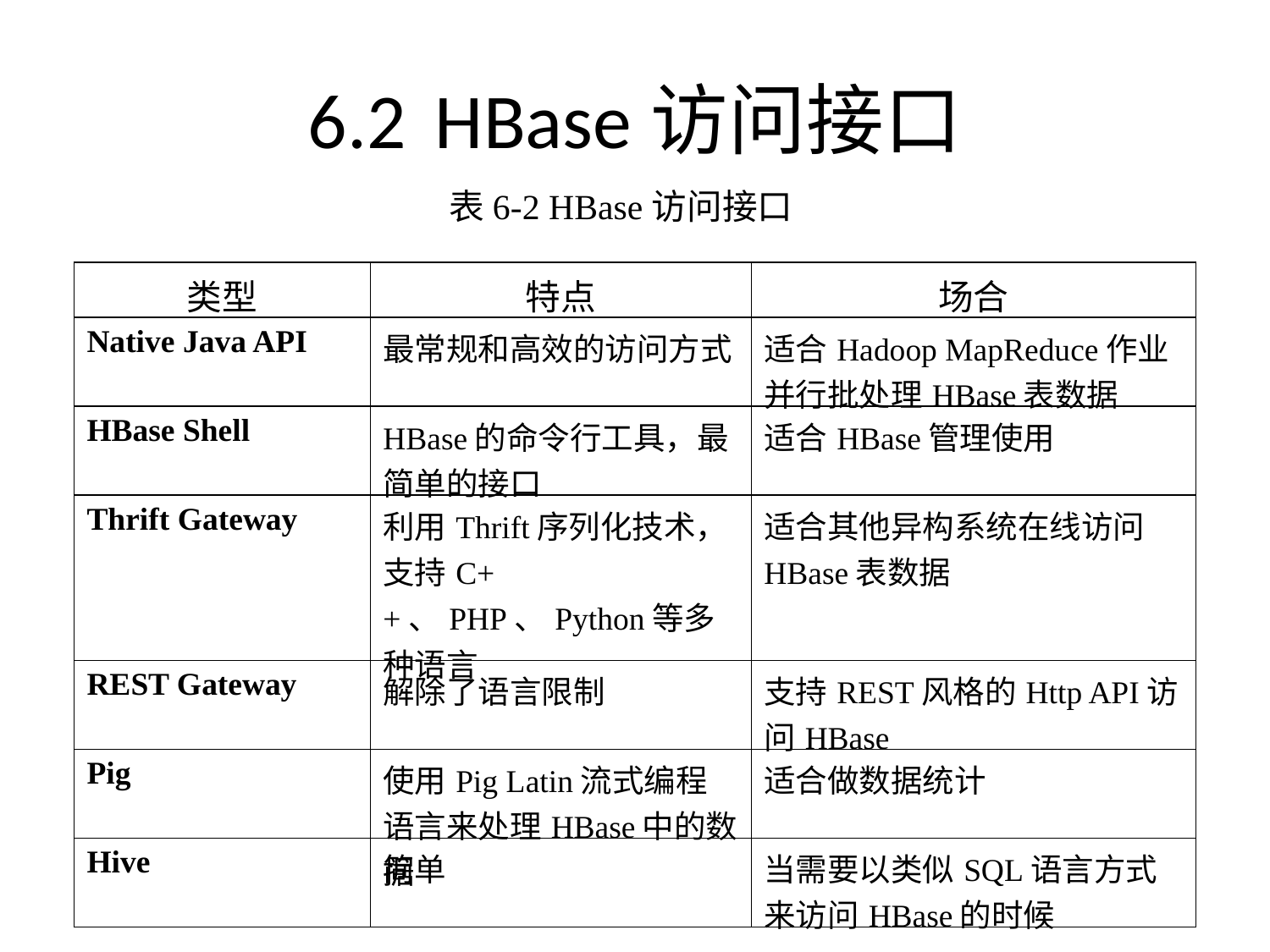

# 6.2	HBase访问接口
表6-2 HBase访问接口
| 类型 | 特点 | 场合 |
| --- | --- | --- |
| Native Java API | 最常规和高效的访问方式 | 适合Hadoop MapReduce作业并行批处理HBase表数据 |
| HBase Shell | HBase的命令行工具，最简单的接口 | 适合HBase管理使用 |
| Thrift Gateway | 利用Thrift序列化技术，支持C++、PHP、Python等多种语言 | 适合其他异构系统在线访问HBase表数据 |
| REST Gateway | 解除了语言限制 | 支持REST风格的Http API访问HBase |
| Pig | 使用Pig Latin流式编程语言来处理HBase中的数据 | 适合做数据统计 |
| Hive | 简单 | 当需要以类似SQL语言方式来访问HBase的时候 |